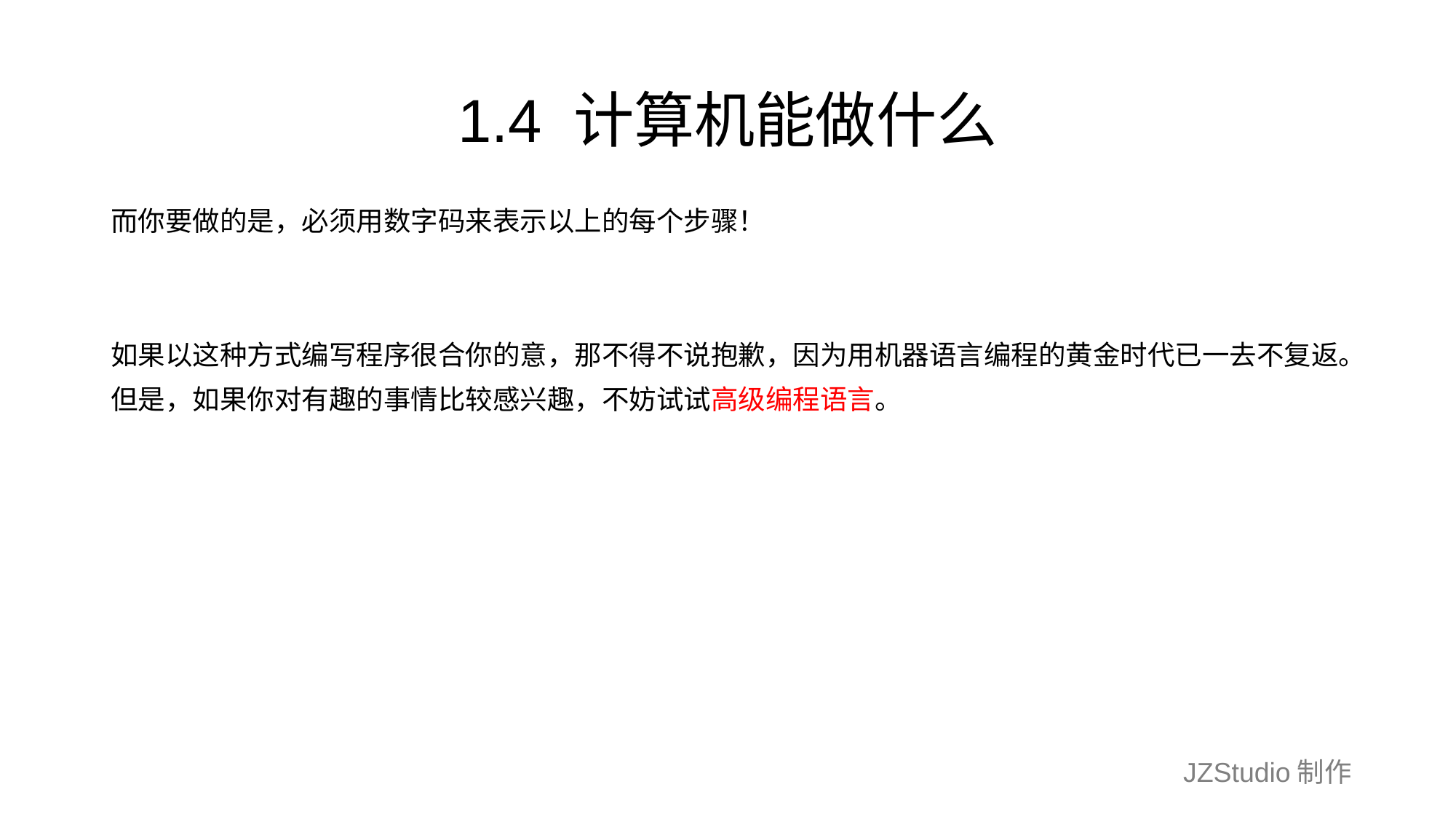

# 1.4 计算机能做什么
而你要做的是，必须用数字码来表示以上的每个步骤！

如果以这种方式编写程序很合你的意，那不得不说抱歉，因为用机器语言编程的黄金时代已一去不复返。
但是，如果你对有趣的事情比较感兴趣，不妨试试高级编程语言。